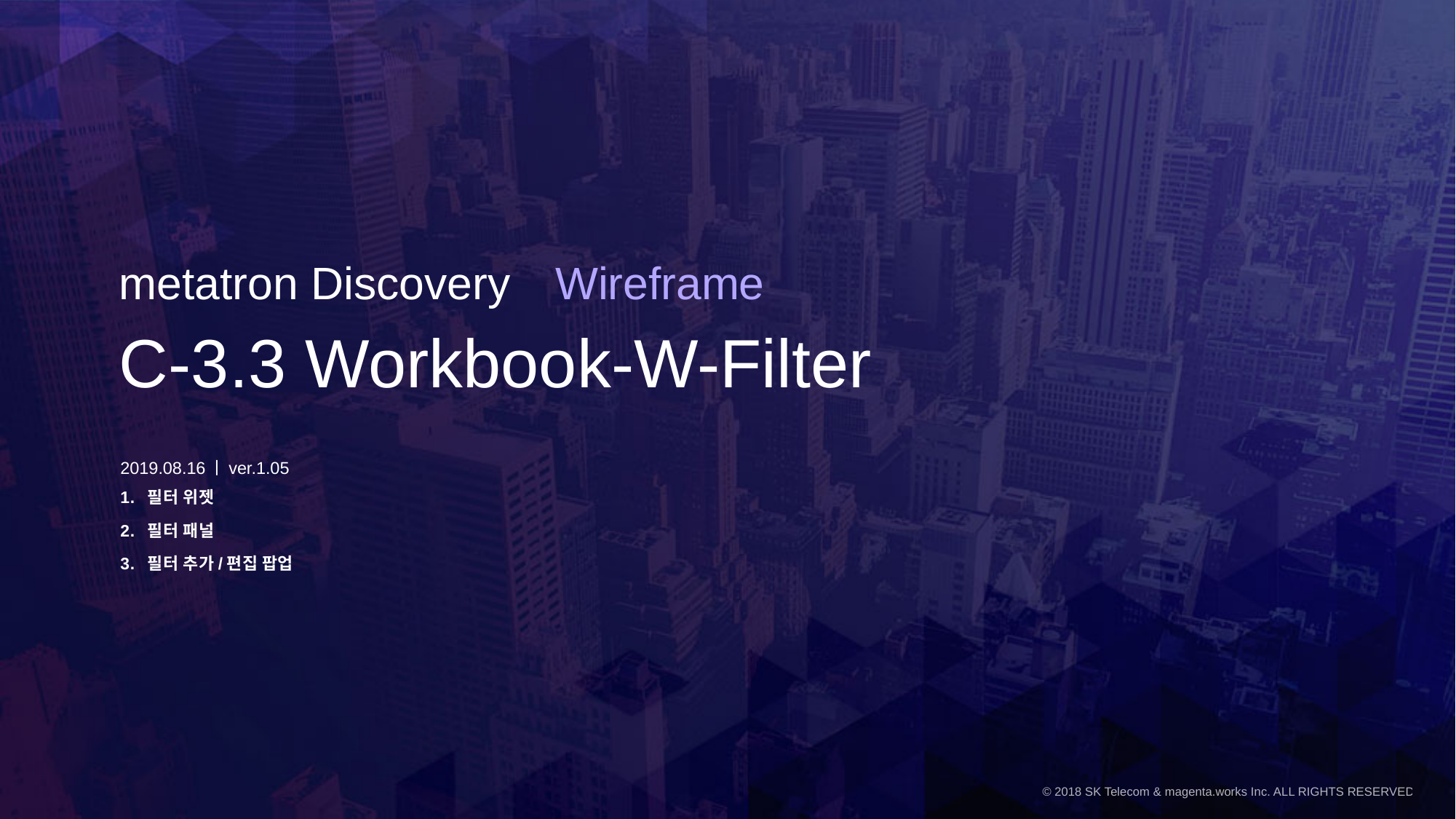

# C-3.3 Workbook-W-Filter
2019.08.16ㅣver.1.05
필터 위젯
필터 패널
필터 추가/편집 팝업